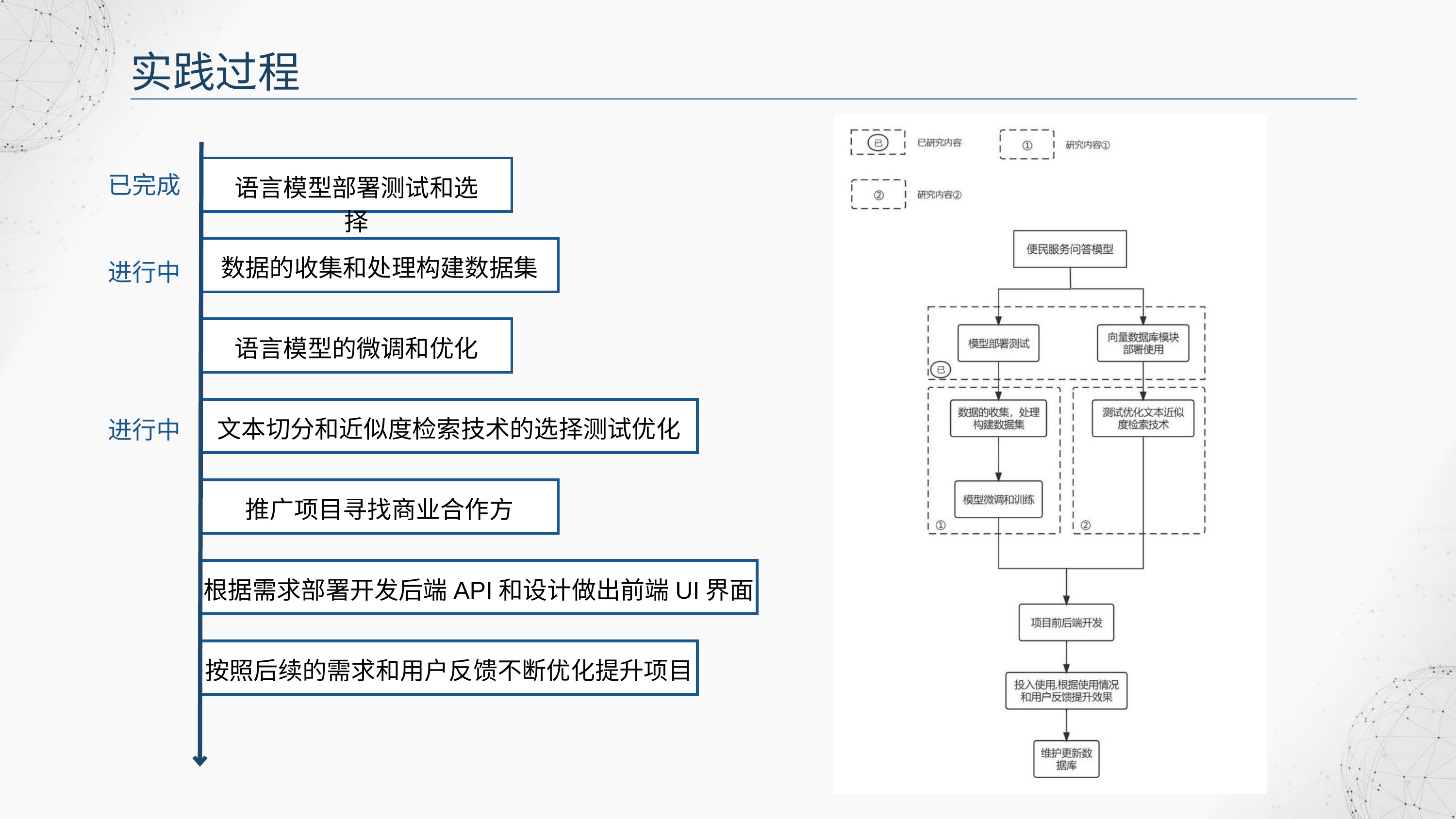

实践过程

已完成
语言模型部署测试和选择

数据的收集和处理构建数据集
进行中

语言模型的微调和优化

文本切分和近似度检索技术的选择测试优化
进行中

推广项目寻找商业合作方

根据需求部署开发后端API和设计做出前端UI界面

按照后续的需求和用户反馈不断优化提升项目